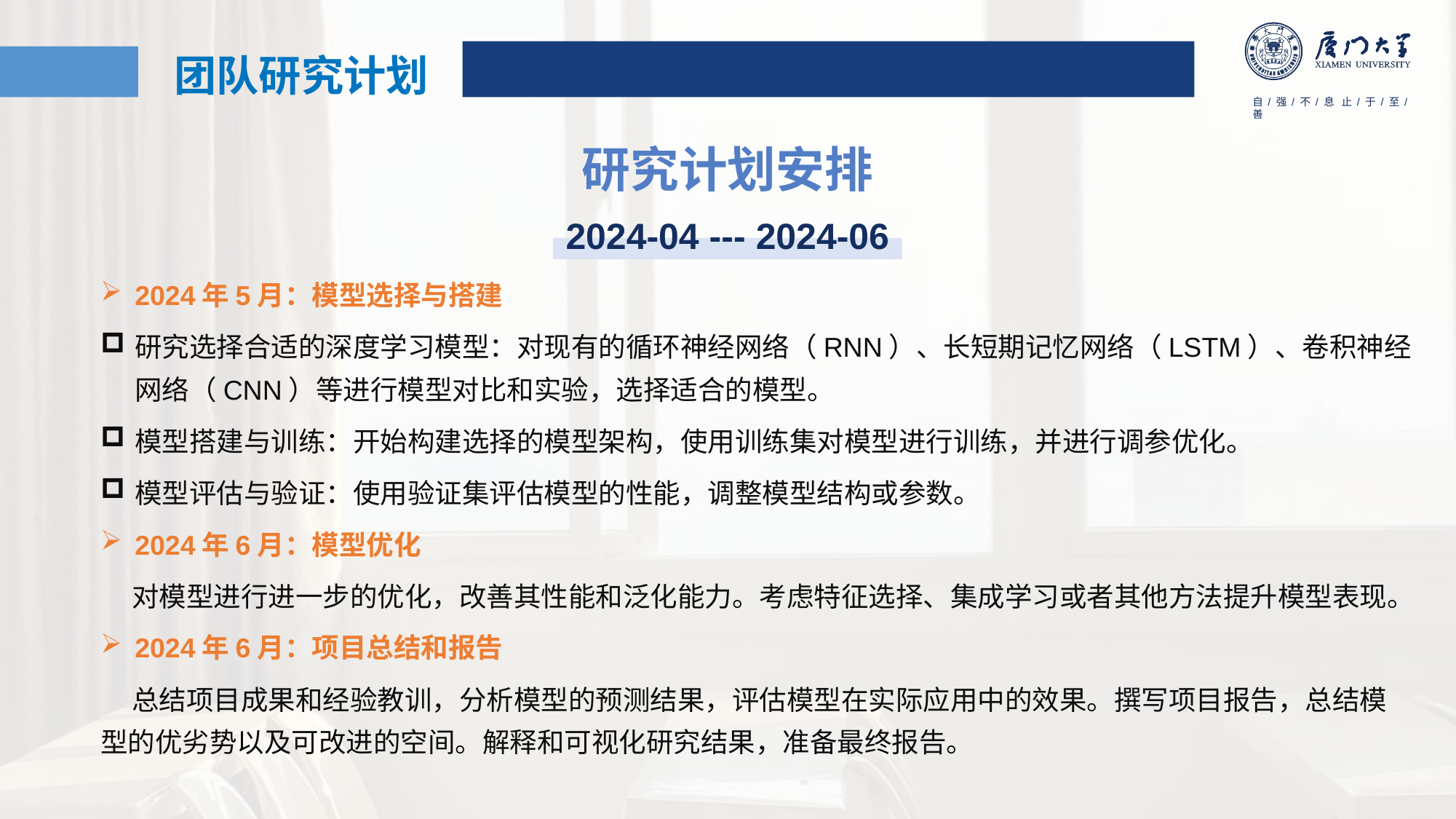

团队研究计划
研究计划安排
2024-04 --- 2024-06

2024年5月：模型选择与搭建
研究选择合适的深度学习模型：对现有的循环神经网络（RNN）、长短期记忆网络（LSTM）、卷积神经网络（CNN）等进行模型对比和实验，选择适合的模型。
模型搭建与训练：开始构建选择的模型架构，使用训练集对模型进行训练，并进行调参优化。
模型评估与验证：使用验证集评估模型的性能，调整模型结构或参数。
2024年6月：模型优化
    对模型进行进一步的优化，改善其性能和泛化能力。考虑特征选择、集成学习或者其他方法提升模型表现。
2024年6月：项目总结和报告
    总结项目成果和经验教训，分析模型的预测结果，评估模型在实际应用中的效果。撰写项目报告，总结模型的优劣势以及可改进的空间。解释和可视化研究结果，准备最终报告。